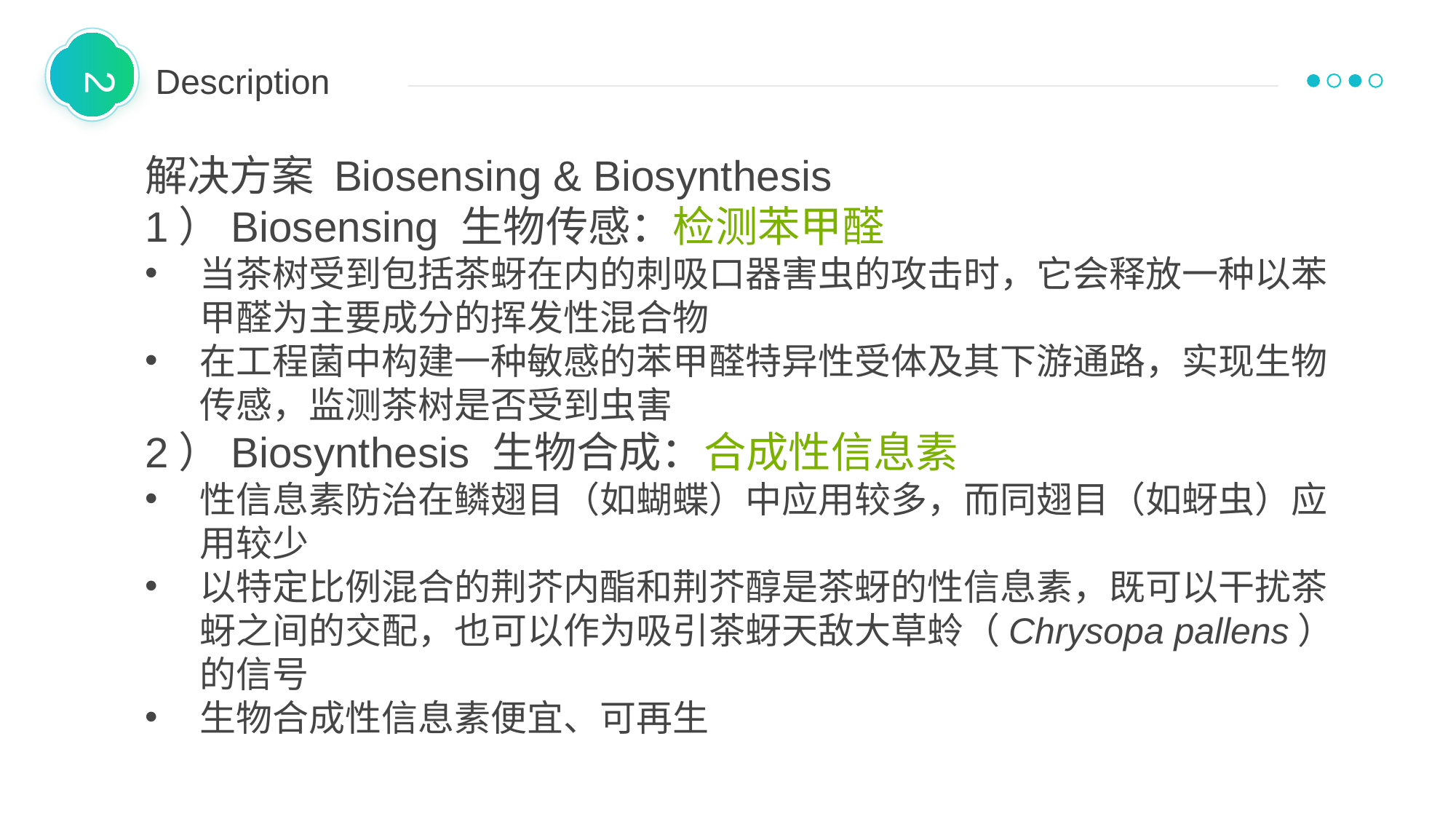

2

Description

解决方案 Biosensing & Biosynthesis
1）Biosensing 生物传感：检测苯甲醛
当茶树受到包括茶蚜在内的刺吸口器害虫的攻击时，它会释放一种以苯甲醛为主要成分的挥发性混合物
在工程菌中构建一种敏感的苯甲醛特异性受体及其下游通路，实现生物传感，监测茶树是否受到虫害
2）Biosynthesis 生物合成：合成性信息素
性信息素防治在鳞翅目（如蝴蝶）中应用较多，而同翅目（如蚜虫）应用较少
以特定比例混合的荆芥内酯和荆芥醇是茶蚜的性信息素，既可以干扰茶蚜之间的交配，也可以作为吸引茶蚜天敌大草蛉（Chrysopa pallens）的信号
生物合成性信息素便宜、可再生